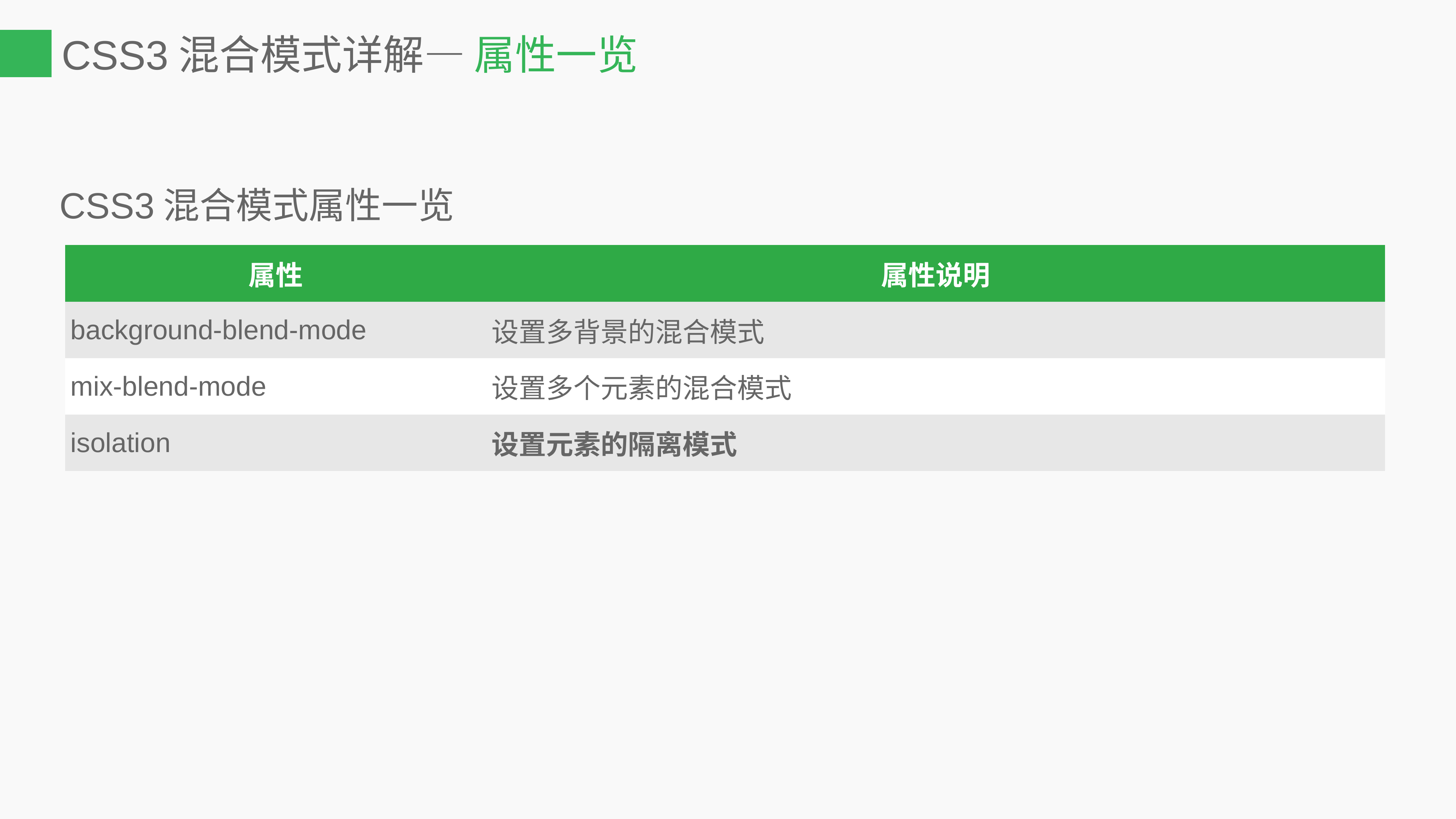

# CSS3混合模式详解— 属性一览
CSS3混合模式属性一览
| 属性 | 属性说明 |
| --- | --- |
| background-blend-mode | 设置多背景的混合模式 |
| mix-blend-mode | 设置多个元素的混合模式 |
| isolation | 设置元素的隔离模式 |